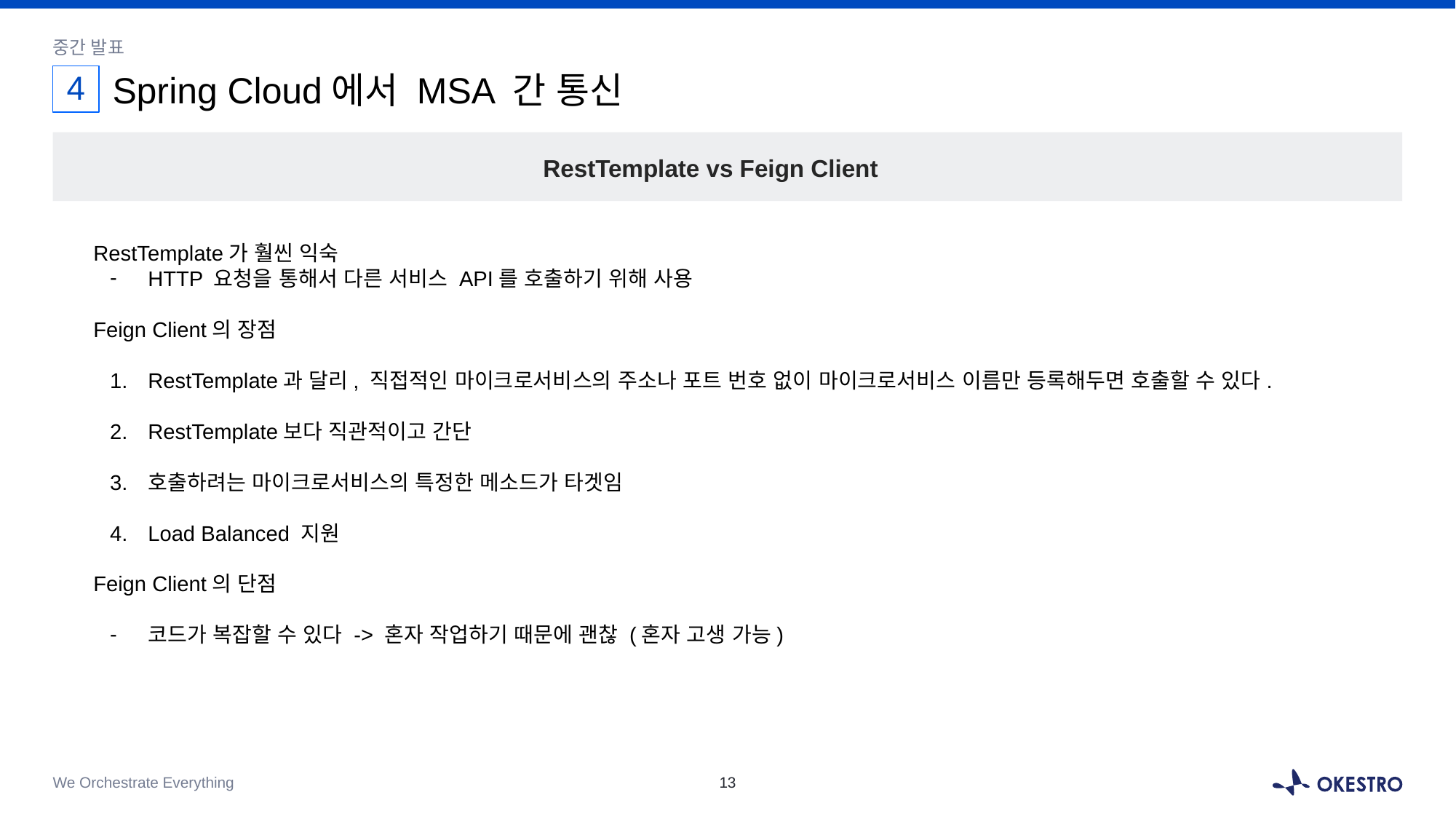

중간 발표
4
# Spring Cloud에서 MSA 간 통신
RestTemplate vs Feign Client
RestTemplate가 훨씬 익숙
HTTP 요청을 통해서 다른 서비스 API를 호출하기 위해 사용

Feign Client의 장점
RestTemplate과 달리, 직접적인 마이크로서비스의 주소나 포트 번호 없이 마이크로서비스 이름만 등록해두면 호출할 수 있다.
RestTemplate보다 직관적이고 간단
호출하려는 마이크로서비스의 특정한 메소드가 타겟임
Load Balanced 지원

Feign Client의 단점
코드가 복잡할 수 있다 -> 혼자 작업하기 때문에 괜찮 (혼자 고생 가능)